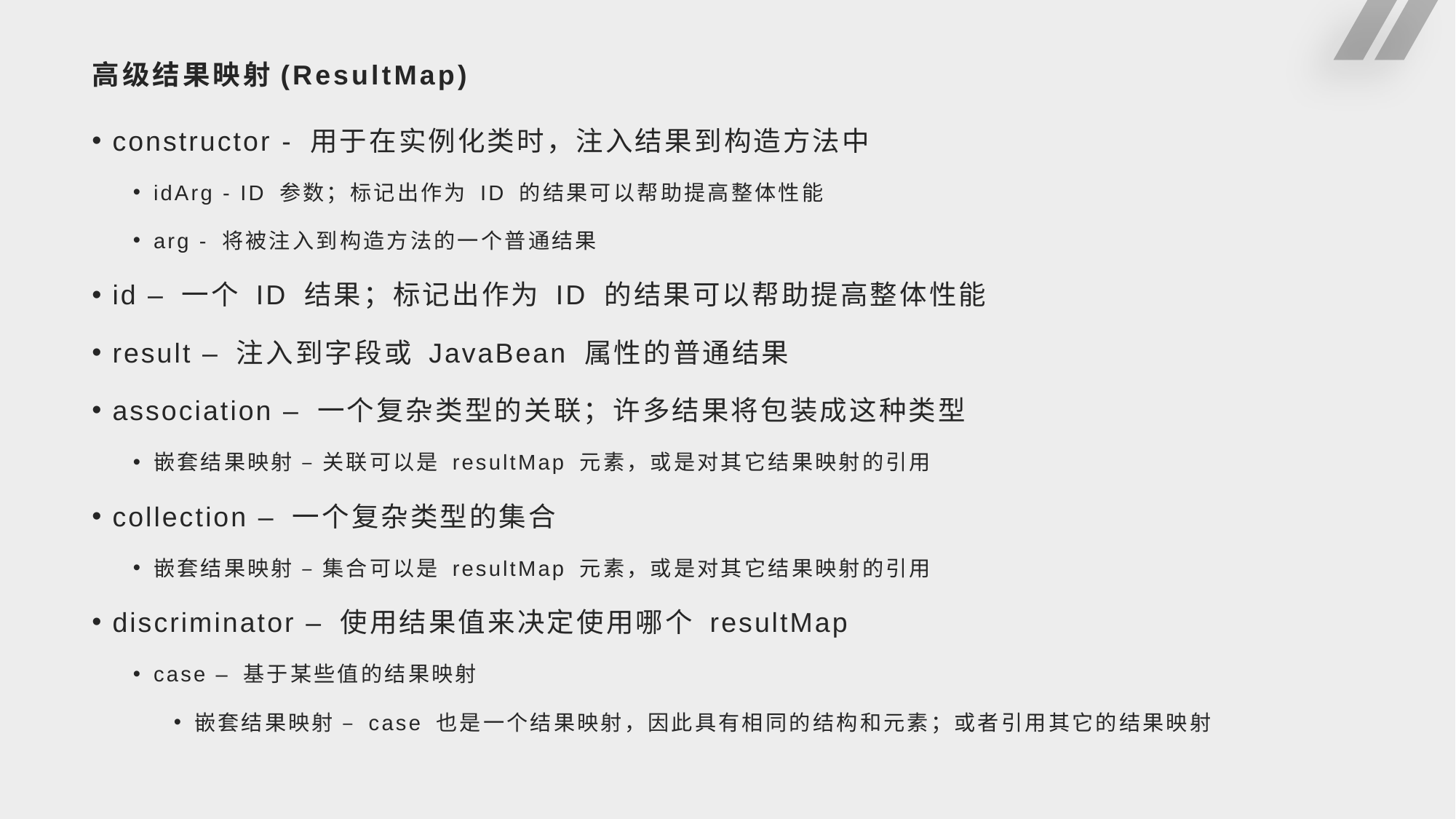

# 高级结果映射(ResultMap)
constructor - 用于在实例化类时，注入结果到构造方法中
idArg - ID 参数；标记出作为 ID 的结果可以帮助提高整体性能
arg - 将被注入到构造方法的一个普通结果
id – 一个 ID 结果；标记出作为 ID 的结果可以帮助提高整体性能
result – 注入到字段或 JavaBean 属性的普通结果
association – 一个复杂类型的关联；许多结果将包装成这种类型
嵌套结果映射 – 关联可以是 resultMap 元素，或是对其它结果映射的引用
collection – 一个复杂类型的集合
嵌套结果映射 – 集合可以是 resultMap 元素，或是对其它结果映射的引用
discriminator – 使用结果值来决定使用哪个 resultMap
case – 基于某些值的结果映射
嵌套结果映射 – case 也是一个结果映射，因此具有相同的结构和元素；或者引用其它的结果映射